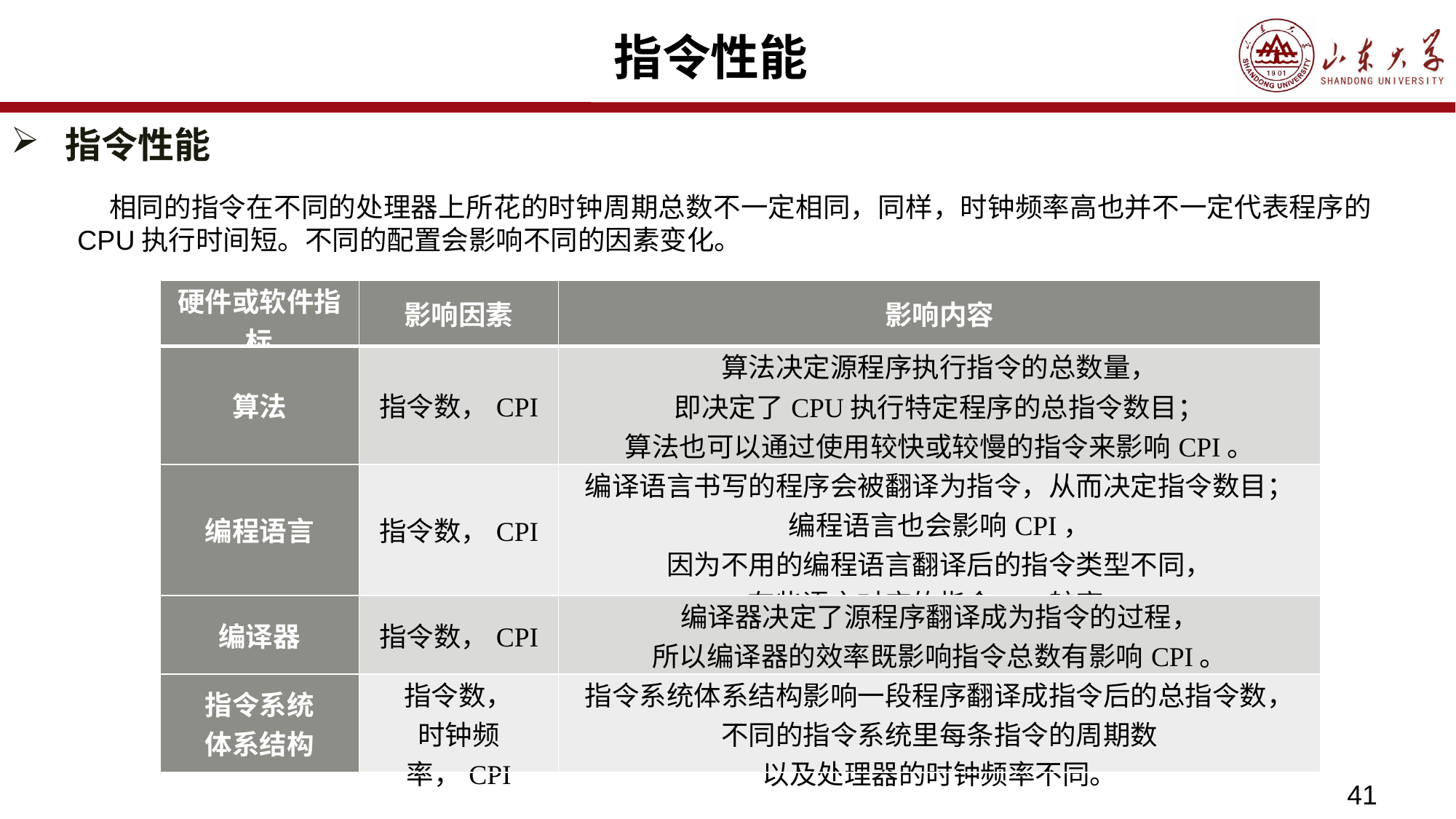

# 指令性能
指令性能

相同的指令在不同的处理器上所花的时钟周期总数不一定相同，同样，时钟频率高也并不一定代表程序的CPU执行时间短。不同的配置会影响不同的因素变化。
| 硬件或软件指标 | 影响因素 | 影响内容 |
| --- | --- | --- |
| 算法 | 指令数，CPI | 算法决定源程序执行指令的总数量， 即决定了CPU执行特定程序的总指令数目； 算法也可以通过使用较快或较慢的指令来影响CPI。 |
| 编程语言 | 指令数，CPI | 编译语言书写的程序会被翻译为指令，从而决定指令数目； 编程语言也会影响CPI， 因为不用的编程语言翻译后的指令类型不同， 有些语言对应的指令CPI较高。 |
| 编译器 | 指令数，CPI | 编译器决定了源程序翻译成为指令的过程， 所以编译器的效率既影响指令总数有影响CPI。 |
| 指令系统 体系结构 | 指令数， 时钟频率，CPI | 指令系统体系结构影响一段程序翻译成指令后的总指令数， 不同的指令系统里每条指令的周期数 以及处理器的时钟频率不同。 |
41